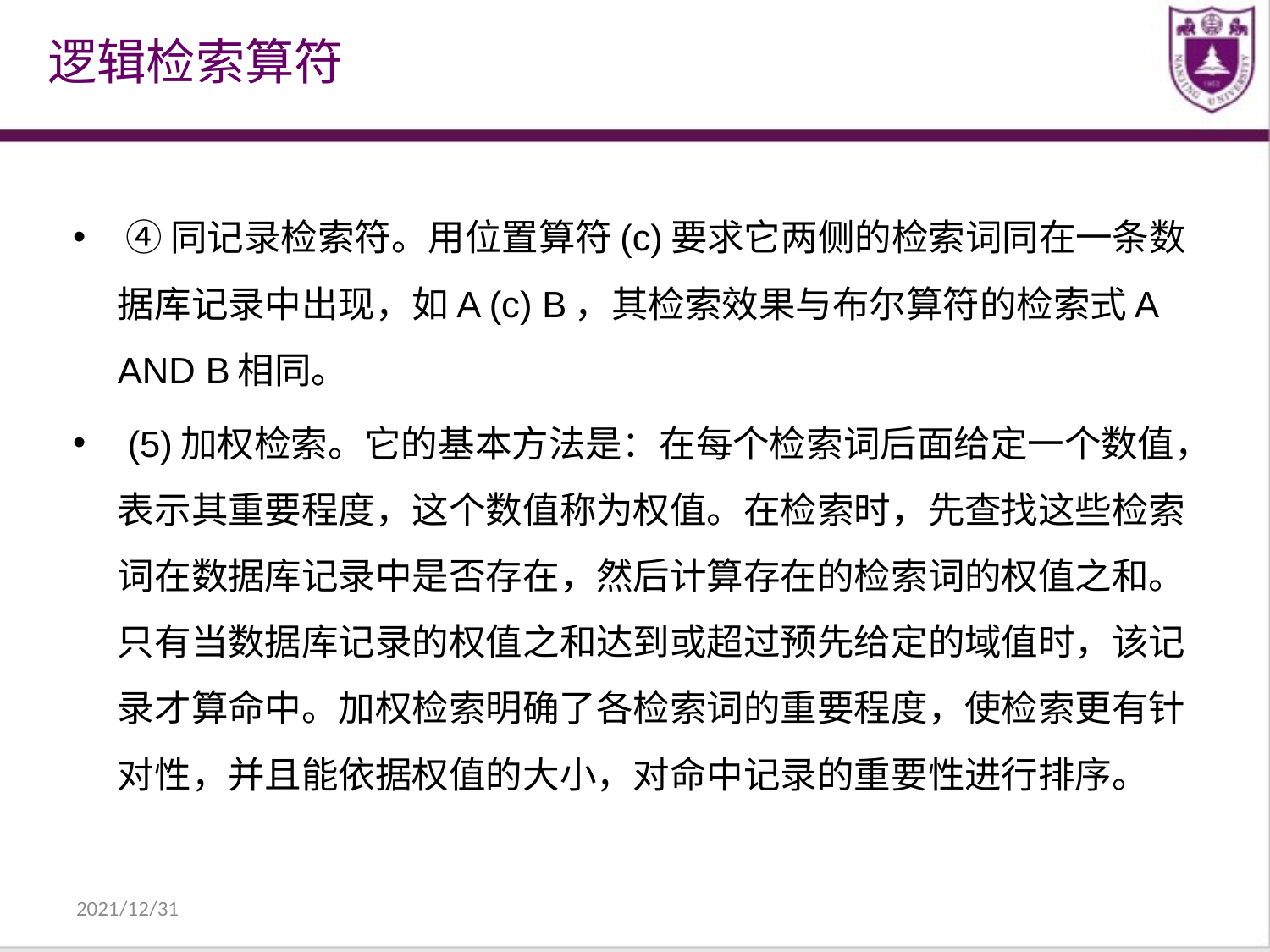

逻辑检索算符
 ④同记录检索符。用位置算符(c)要求它两侧的检索词同在一条数据库记录中出现，如A (c) B，其检索效果与布尔算符的检索式A AND B相同。
 (5)加权检索。它的基本方法是：在每个检索词后面给定一个数值，表示其重要程度，这个数值称为权值。在检索时，先查找这些检索词在数据库记录中是否存在，然后计算存在的检索词的权值之和。只有当数据库记录的权值之和达到或超过预先给定的域值时，该记录才算命中。加权检索明确了各检索词的重要程度，使检索更有针对性，并且能依据权值的大小，对命中记录的重要性进行排序。

2021/12/31